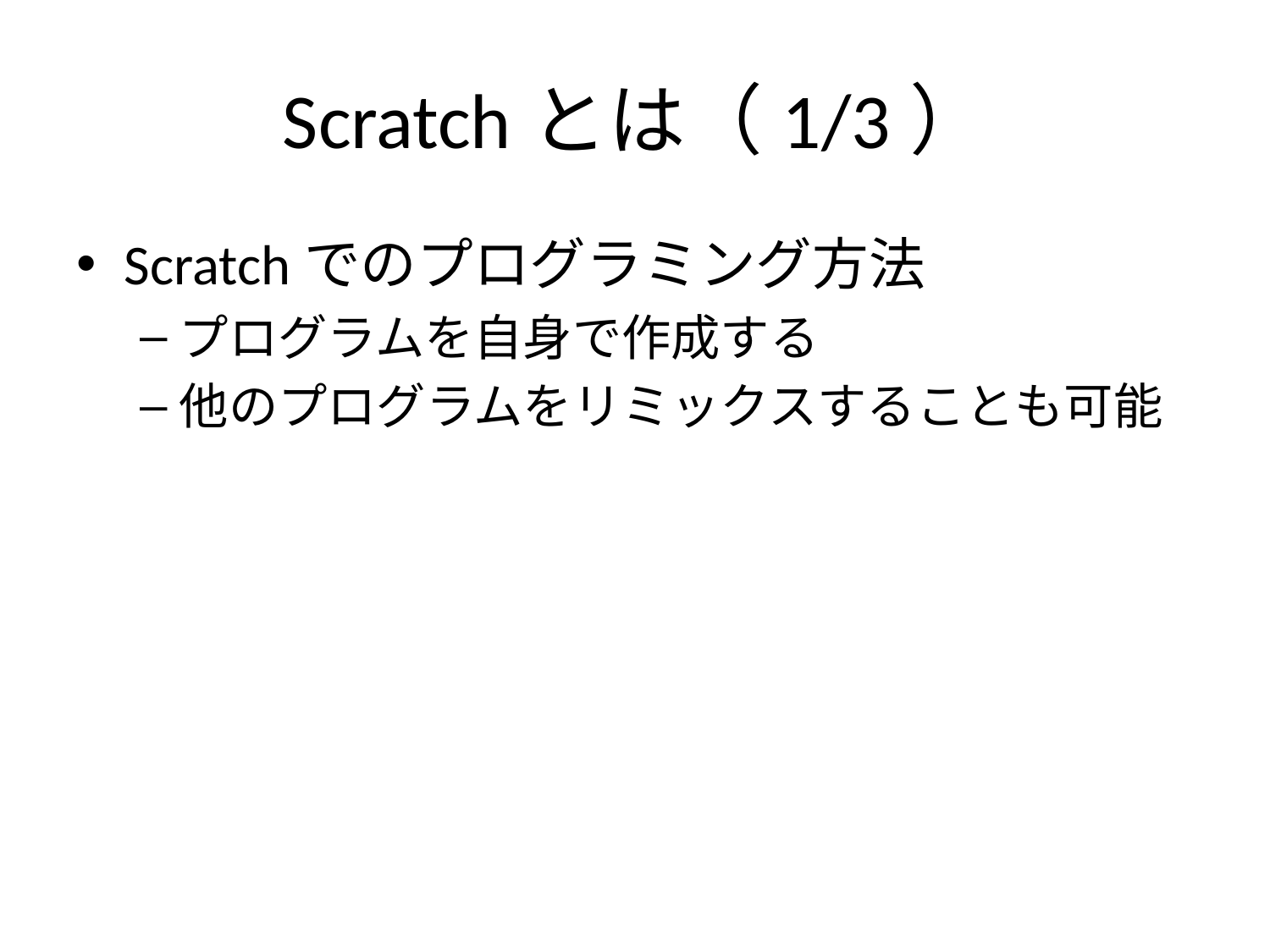

# Scratchとは（1/3）
Scratchでのプログラミング方法
プログラムを自身で作成する
他のプログラムをリミックスすることも可能